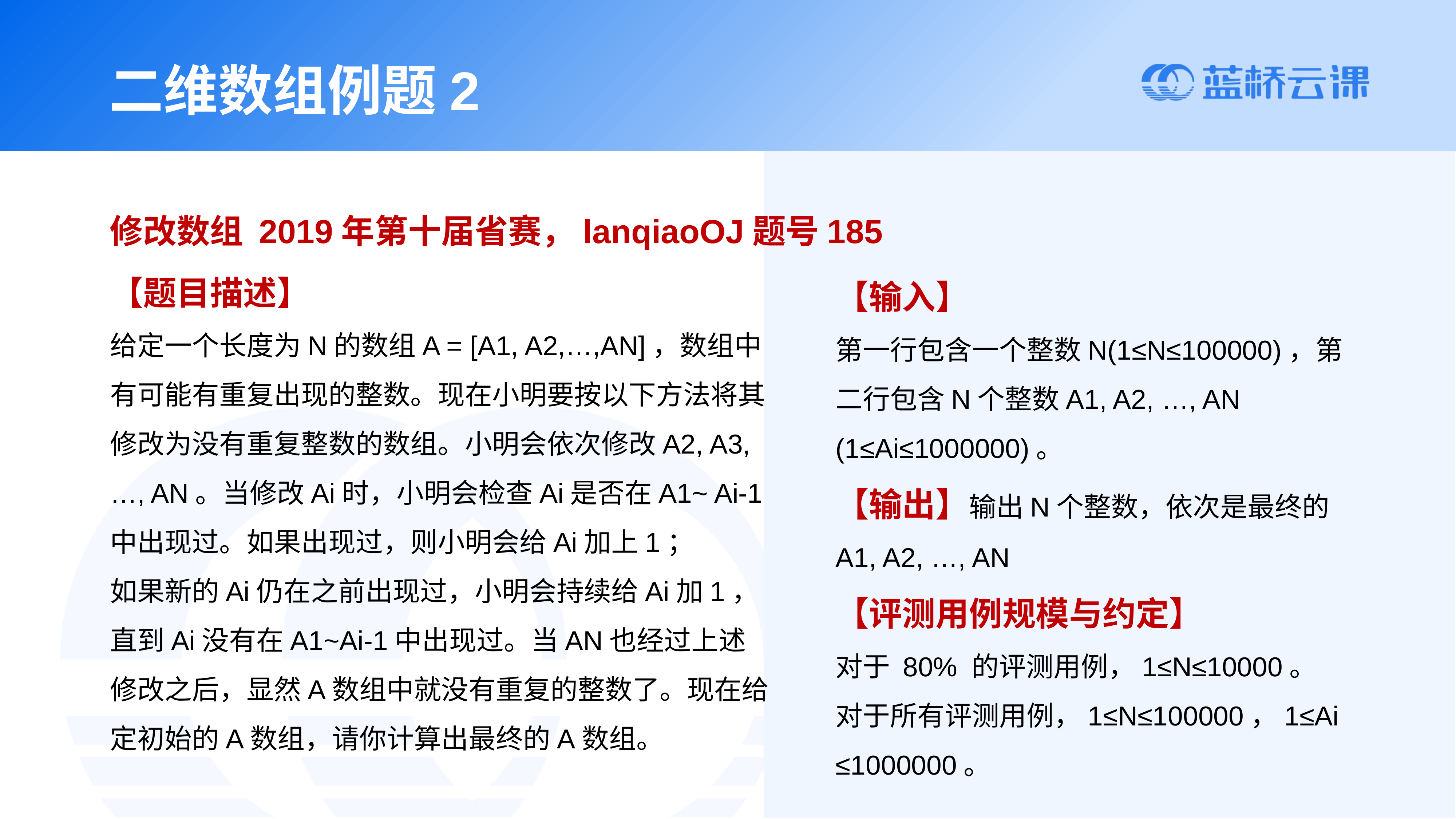

二维数组例题2
修改数组 2019年第十届省赛，lanqiaoOJ题号185
【输入】
第一行包含一个整数N(1≤N≤100000)，第二行包含N个整数A1, A2, …, AN (1≤Ai≤1000000)。
【输出】输出N个整数，依次是最终的A1, A2, …, AN
【评测用例规模与约定】
对于 80% 的评测用例，1≤N≤10000。
对于所有评测用例，1≤N≤100000，1≤Ai ≤1000000。
【题目描述】
给定一个长度为N的数组A = [A1, A2,…,AN]，数组中有可能有重复出现的整数。现在小明要按以下方法将其修改为没有重复整数的数组。小明会依次修改A2, A3, …, AN。当修改Ai时，小明会检查Ai是否在A1~ Ai-1中出现过。如果出现过，则小明会给Ai加上1；
如果新的Ai仍在之前出现过，小明会持续给Ai加1，直到Ai没有在A1~Ai-1中出现过。当AN也经过上述修改之后，显然A数组中就没有重复的整数了。现在给定初始的A数组，请你计算出最终的A数组。